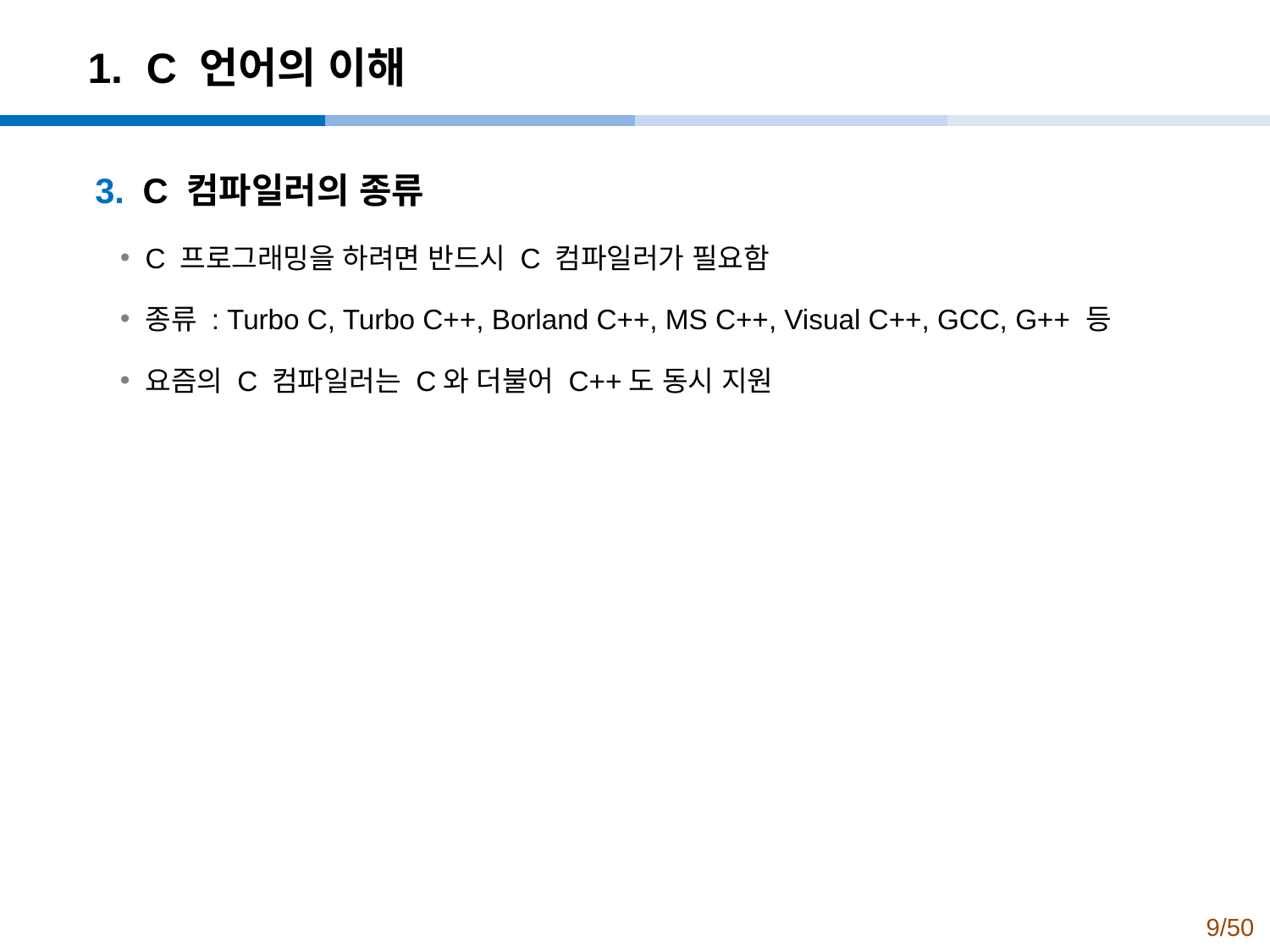

# 1.  C 언어의 이해
C 컴파일러의 종류
C 프로그래밍을 하려면 반드시 C 컴파일러가 필요함
종류 : Turbo C, Turbo C++, Borland C++, MS C++, Visual C++, GCC, G++ 등
요즘의 C 컴파일러는 C와 더불어 C++도 동시 지원